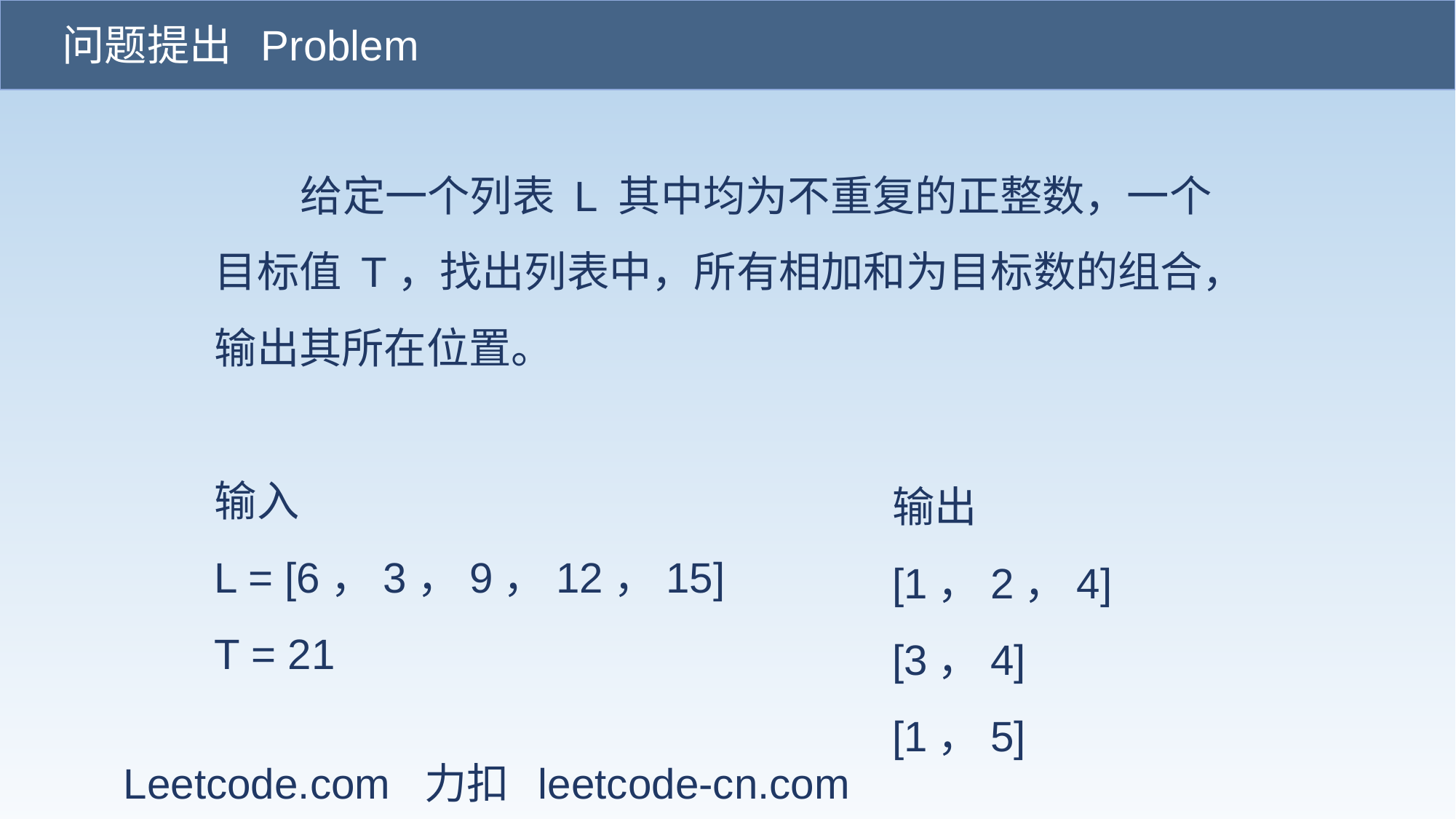

问题提出  Problem
        给定一个列表 L 其中均为不重复的正整数，一个目标值 T，找出列表中，所有相加和为目标数的组合，输出其所在位置。

输入
L = [6，3，9，12，15]
T = 21
输出
[1，2，4]
[3，4]
[1，5]
Leetcode.com  力扣  leetcode-cn.com